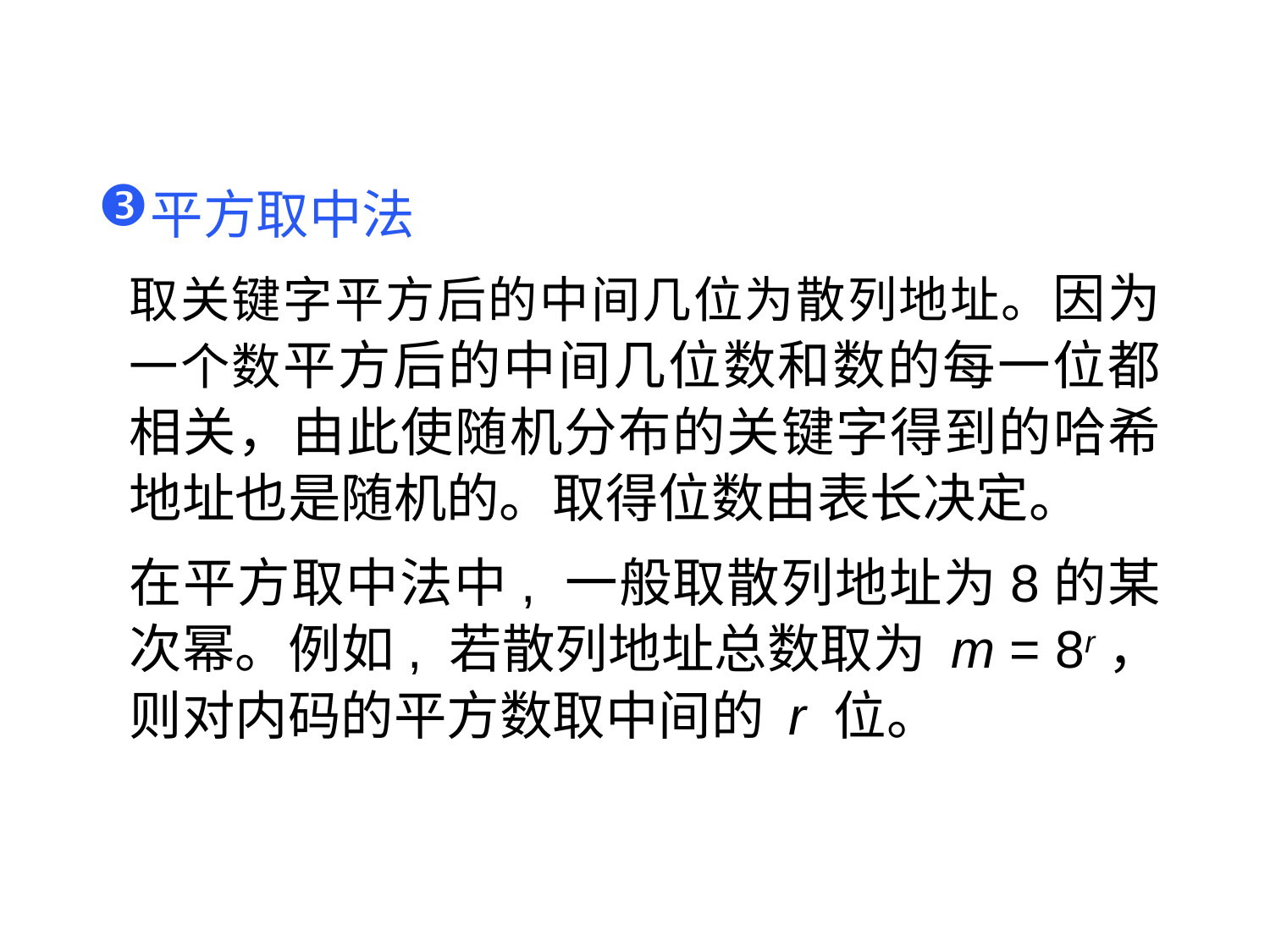

平方取中法
取关键字平方后的中间几位为散列地址。因为一个数平方后的中间几位数和数的每一位都相关，由此使随机分布的关键字得到的哈希地址也是随机的。取得位数由表长决定。
在平方取中法中, 一般取散列地址为8的某次幂。例如, 若散列地址总数取为 m = 8r，则对内码的平方数取中间的 r 位。